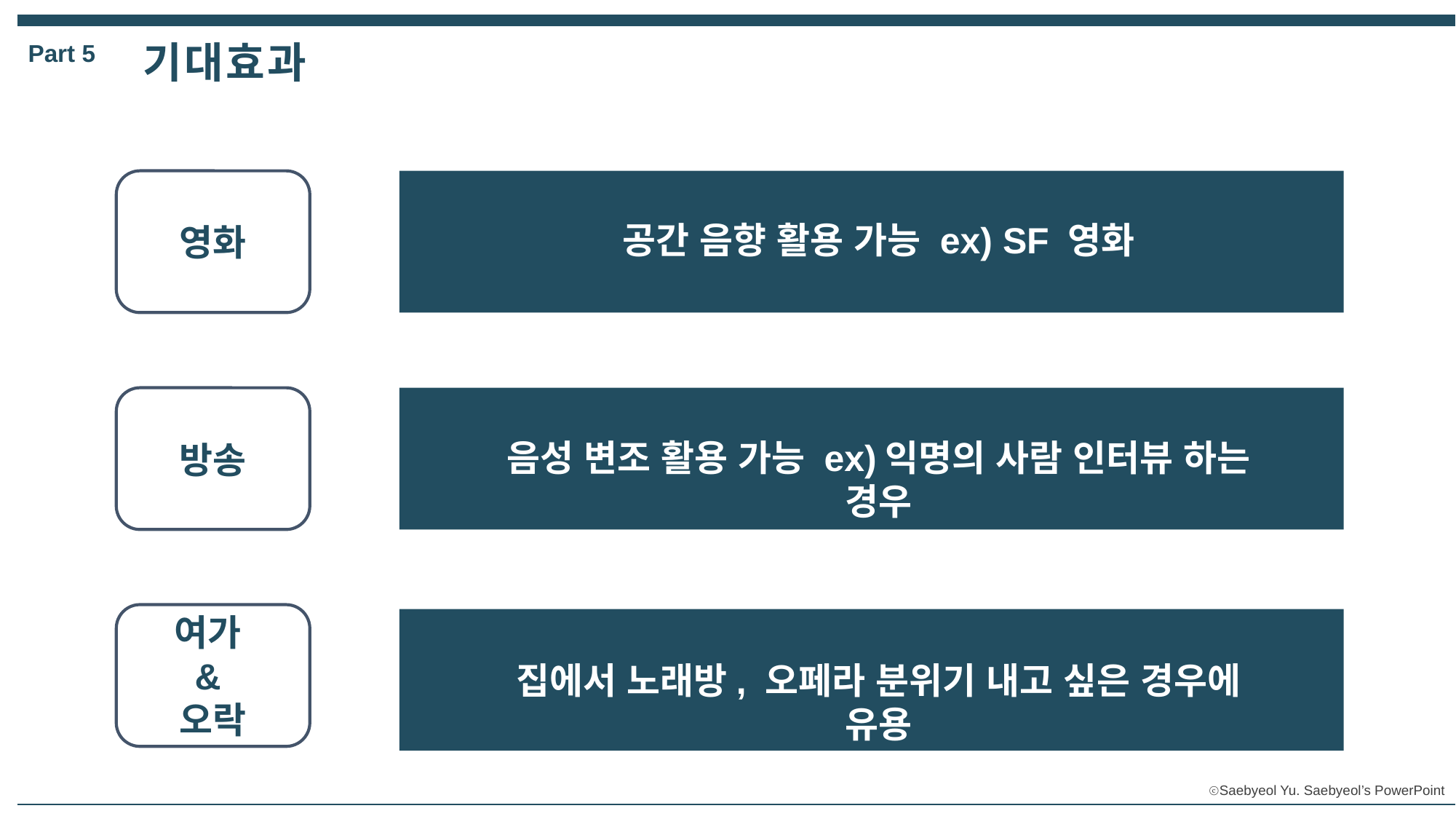

기 대 효 과
Part 5
영화

공간 음향 활용 가능 ex) SF 영화
방송

이러한 음향 효과들은 특정 환경에서만 발휘되곤 했음.
음성 변조 활용 가능 ex)익명의 사람 인터뷰 하는 경우
여가
&
오락

집에서 노래방, 오페라 분위기 내고 싶은 경우에 유용